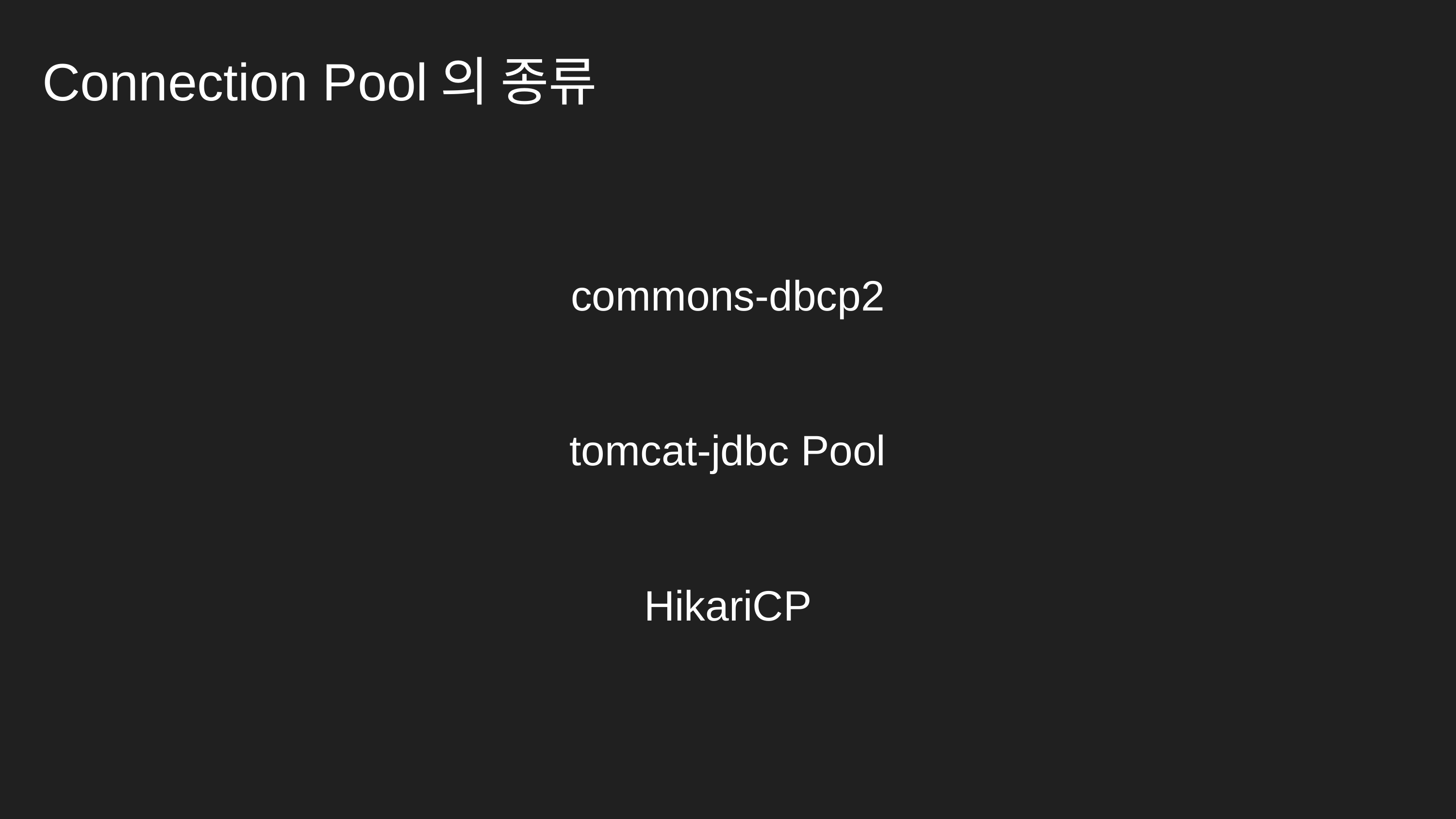

Connection Pool의 종류
commons-dbcp2
tomcat-jdbc Pool
commons-dbcp2
HikariCP